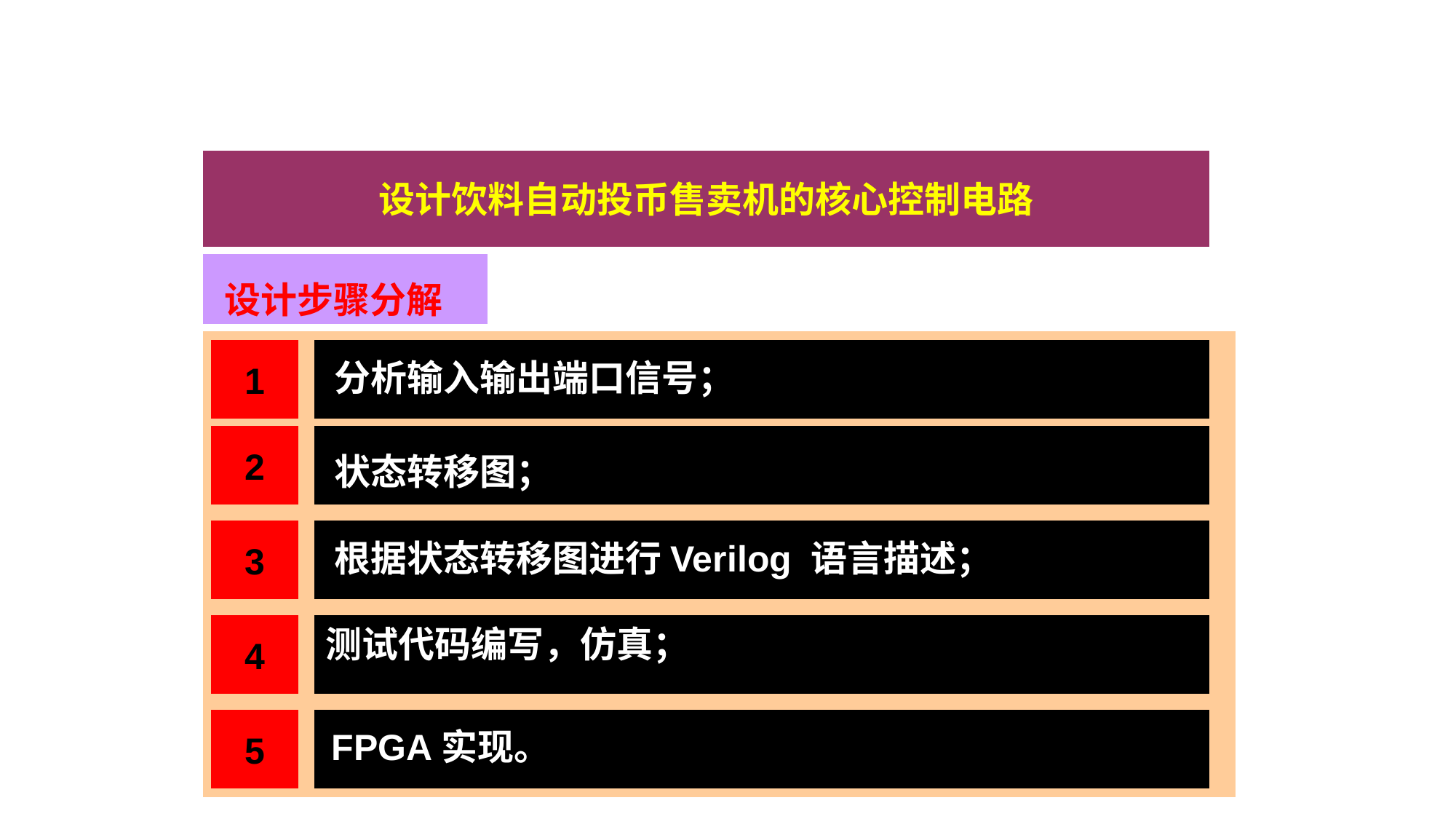

设计饮料自动投币售卖机的核心控制电路

设计步骤分解

1

分析输入输出端口信号；
2

状态转移图；
3

根据状态转移图进行Verilog 语言描述；
4
测试代码编写，仿真；

5

FPGA实现。